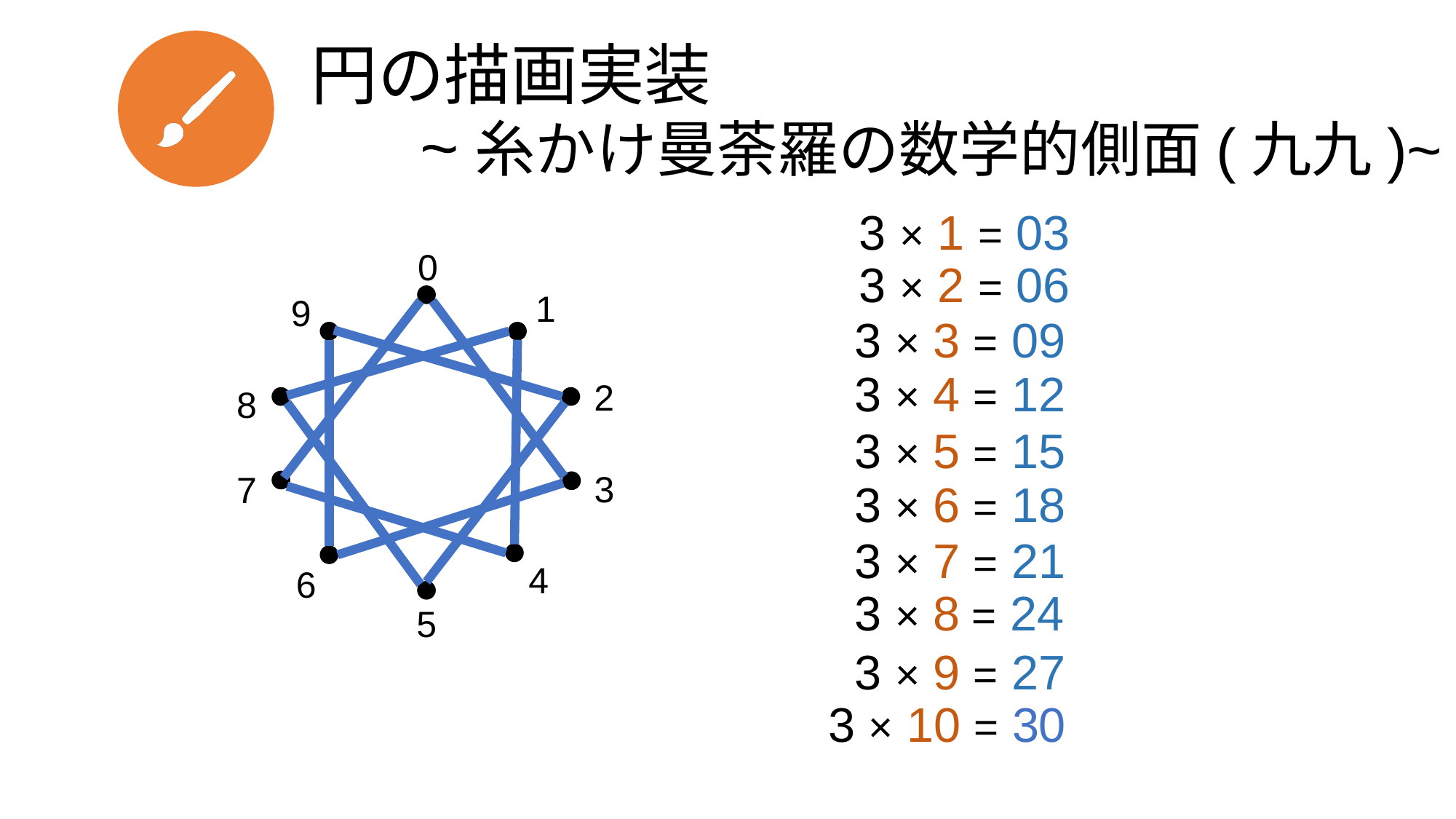

# 円の描画実装 ~糸かけ曼荼羅の数学的側面(九九)~

3 × 1 = 03
0
3 × 2 = 06
1
9

3 × 3 = 09

3 × 4 = 12
2
8

3 × 5 = 15
3
7
3 × 6 = 18

3 × 7 = 21

4
6
3 × 8 = 24

5
3 × 9 = 27
3 × 10 = 30